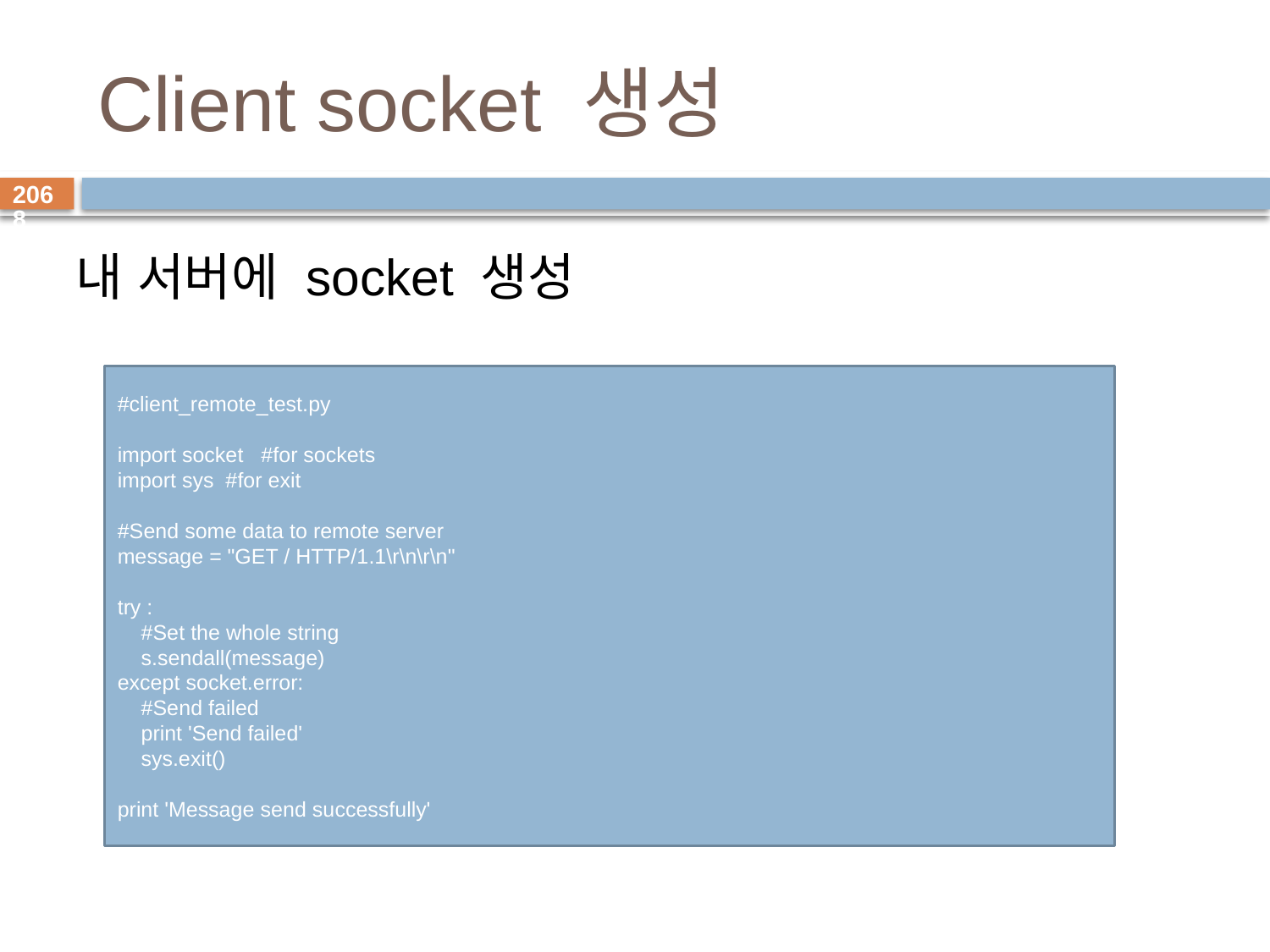

# Client socket 생성
2068
내 서버에 socket 생성
#client_remote_test.py

import socket   #for sockets
import sys  #for exit

#Send some data to remote server
message = "GET / HTTP/1.1\r\n\r\n"

try :
    #Set the whole string
    s.sendall(message)
except socket.error:
    #Send failed
    print 'Send failed'
    sys.exit()

print 'Message send successfully'